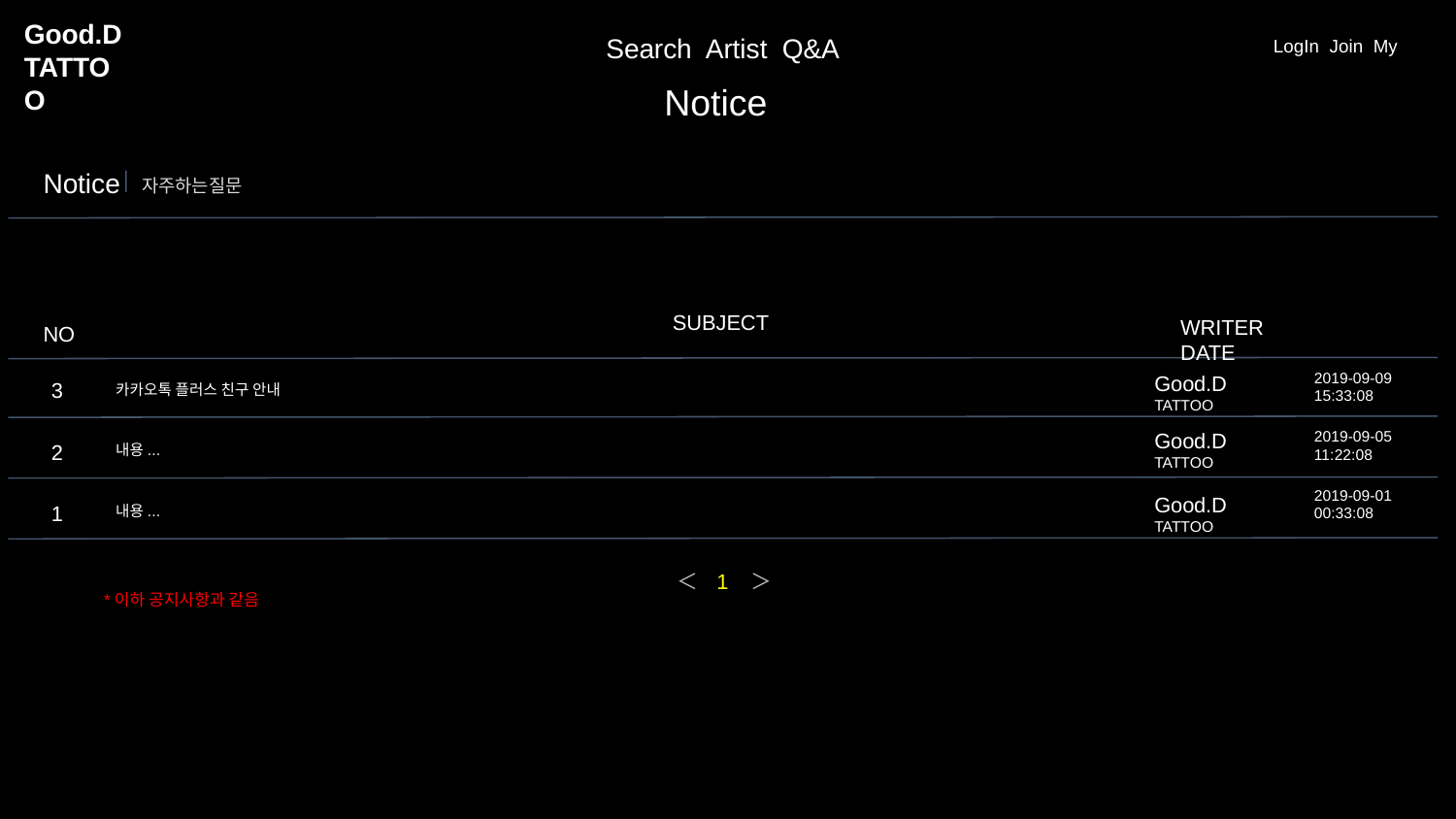

Good.D
TATTOO
Search  Artist  Q&A
LogIn  Join  My
Notice
Notice
자주하는질문
SUBJECT
WRITER                DATE
NO
2019-09-09
15:33:08
Good.D TATTOO
  3
카카오톡 플러스 친구 안내
2019-09-05
11:22:08
Good.D TATTOO
  2
내용...
2019-09-01
00:33:08
Good.D TATTOO
  1
내용...
＜   1   ＞
*이하 공지사항과 같음